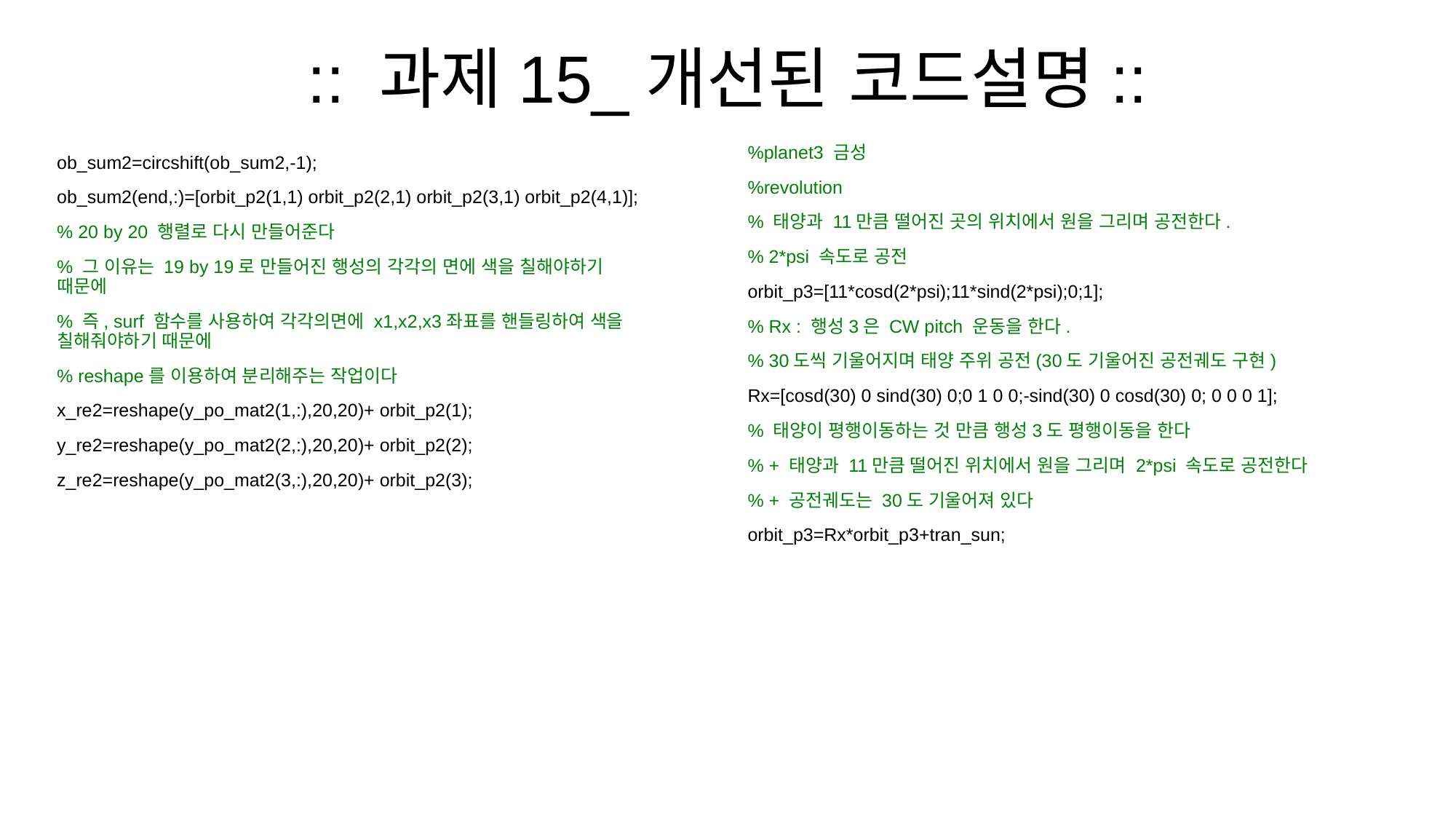

# :: 과제15_개선된 코드설명::
%planet3 금성
%revolution
% 태양과 11만큼 떨어진 곳의 위치에서 원을 그리며 공전한다.
% 2*psi 속도로 공전
orbit_p3=[11*cosd(2*psi);11*sind(2*psi);0;1];
% Rx : 행성3은 CW pitch 운동을 한다.
% 30도씩 기울어지며 태양 주위 공전(30도 기울어진 공전궤도 구현)
Rx=[cosd(30) 0 sind(30) 0;0 1 0 0;-sind(30) 0 cosd(30) 0; 0 0 0 1];
% 태양이 평행이동하는 것 만큼 행성3도 평행이동을 한다
% + 태양과 11만큼 떨어진 위치에서 원을 그리며 2*psi 속도로 공전한다
% + 공전궤도는 30도 기울어져 있다
orbit_p3=Rx*orbit_p3+tran_sun;

ob_sum2=circshift(ob_sum2,-1);
ob_sum2(end,:)=[orbit_p2(1,1) orbit_p2(2,1) orbit_p2(3,1) orbit_p2(4,1)];
% 20 by 20 행렬로 다시 만들어준다
% 그 이유는 19 by 19로 만들어진 행성의 각각의 면에 색을 칠해야하기 때문에
% 즉, surf 함수를 사용하여 각각의면에 x1,x2,x3좌표를 핸들링하여 색을 칠해줘야하기 때문에
% reshape를 이용하여 분리해주는 작업이다
x_re2=reshape(y_po_mat2(1,:),20,20)+ orbit_p2(1);
y_re2=reshape(y_po_mat2(2,:),20,20)+ orbit_p2(2);
z_re2=reshape(y_po_mat2(3,:),20,20)+ orbit_p2(3);